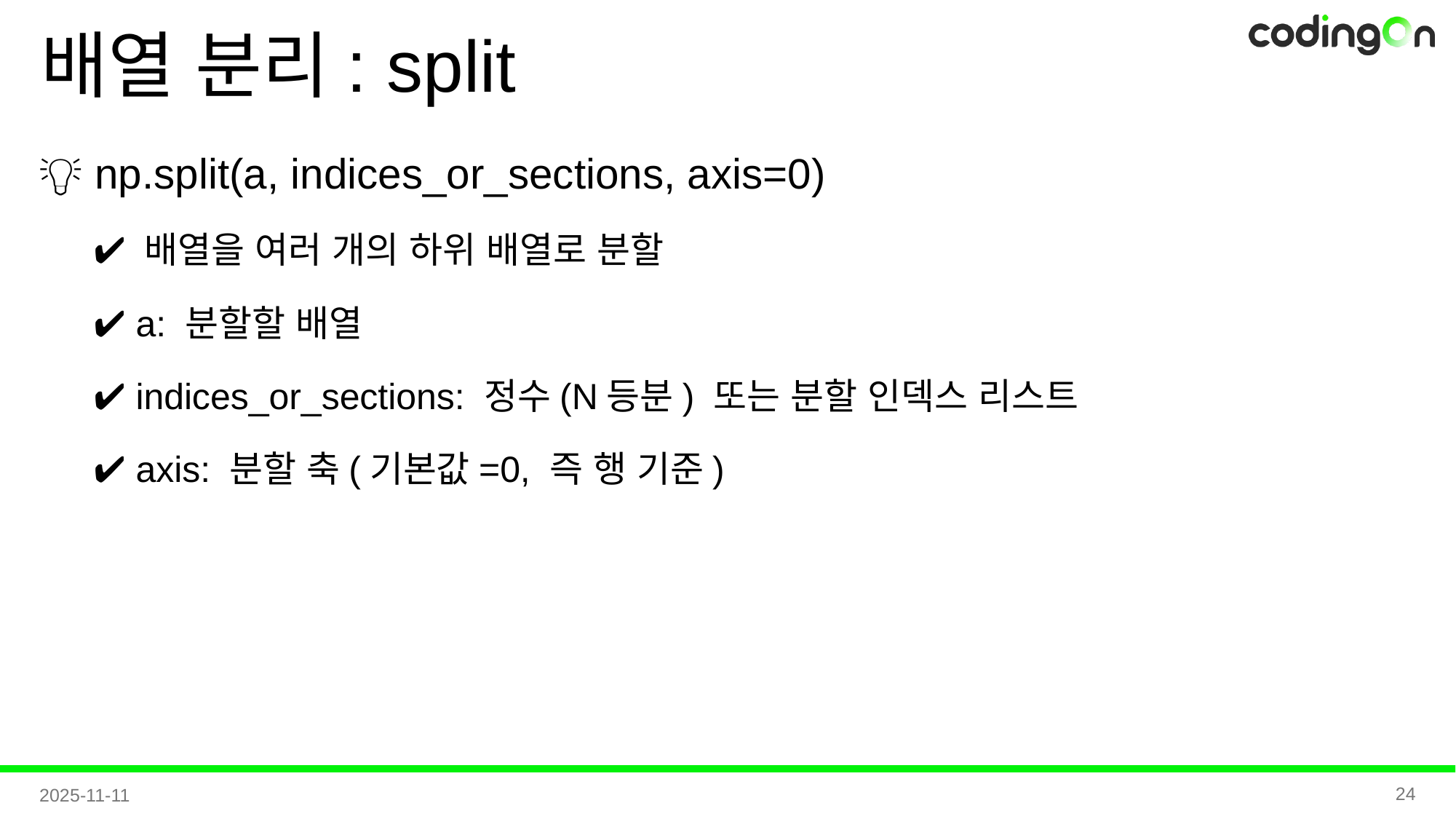

# 배열 분리: split
💡 np.split(a, indices_or_sections, axis=0)
✔️ 배열을 여러 개의 하위 배열로 분할
✔️ a: 분할할 배열
✔️ indices_or_sections: 정수(N등분) 또는 분할 인덱스 리스트
✔️ axis: 분할 축(기본값=0, 즉 행 기준)
24
2025-11-11